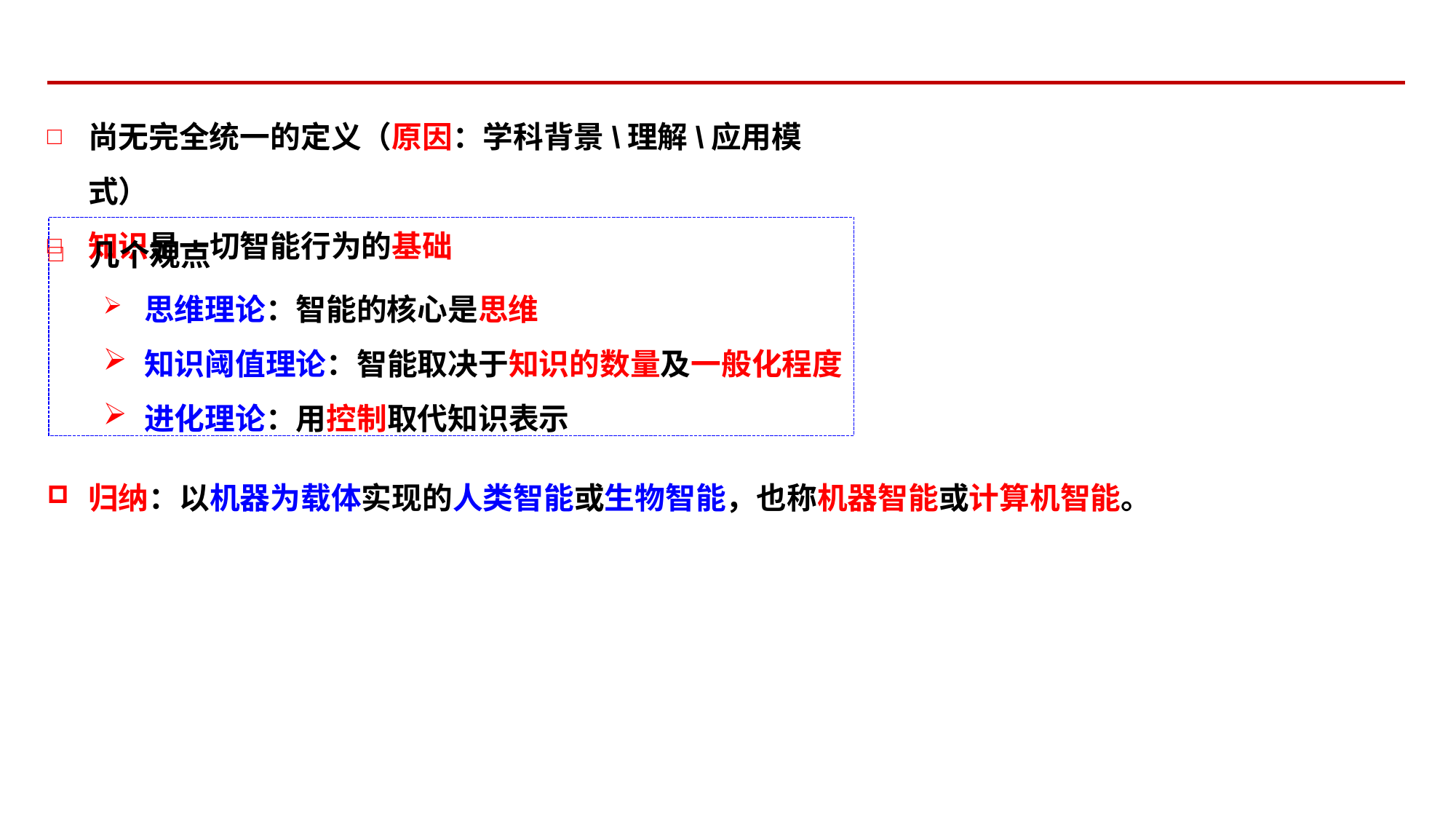

尚无完全统一的定义（原因：学科背景\理解\应用模式）
知识是一切智能行为的基础
几个观点
思维理论：智能的核心是思维
知识阈值理论：智能取决于知识的数量及一般化程度
进化理论：用控制取代知识表示
归纳：以机器为载体实现的人类智能或生物智能，也称机器智能或计算机智能。